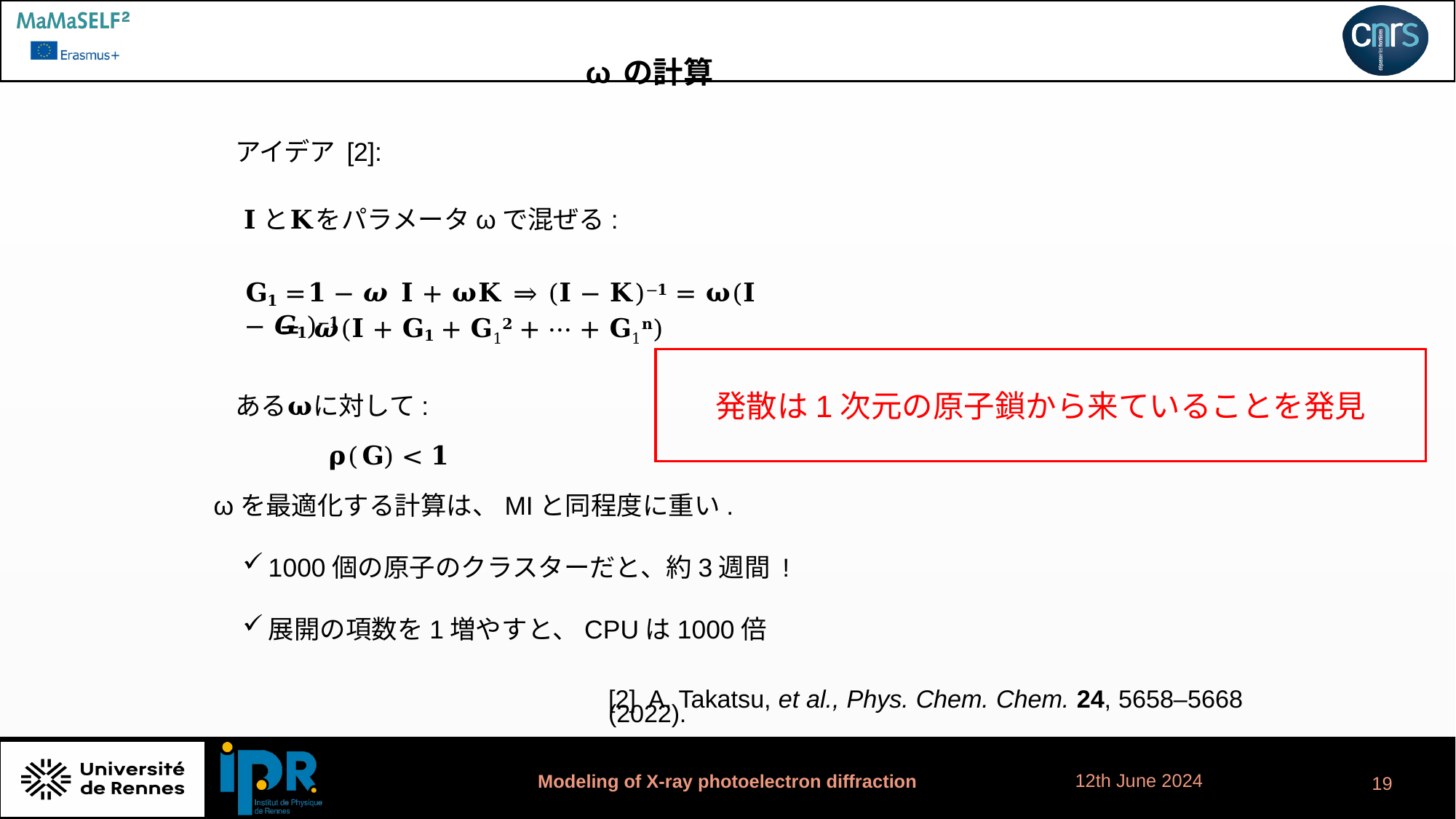

ωの計算
アイデア [2]:
 𝐈と𝐊をパラメータωで混ぜる:

𝐆𝟏 =	𝟏 − 𝝎 𝐈 + 𝛚𝐊 ⇒ (𝐈 − 𝐊)−𝟏 = 𝛚(𝐈 − 𝑮𝟏)−𝟏
= 𝝎(𝐈 + 𝐆𝟏 + 𝐆1𝟐 + ⋯ + 𝐆1𝐧)
発散は1次元の原子鎖から来ていることを発見
ある𝛚に対して:
𝛒(𝐆) < 𝟏
ωを最適化する計算は、MIと同程度に重い.

1000個の原子のクラスターだと、約3週間 !

展開の項数を1増やすと、CPUは1000倍

[2]  A. Takatsu, et al., Phys. Chem. Chem. 24, 5658–5668 (2022).

12th June 2024
Modeling of X-ray photoelectron diffraction
19